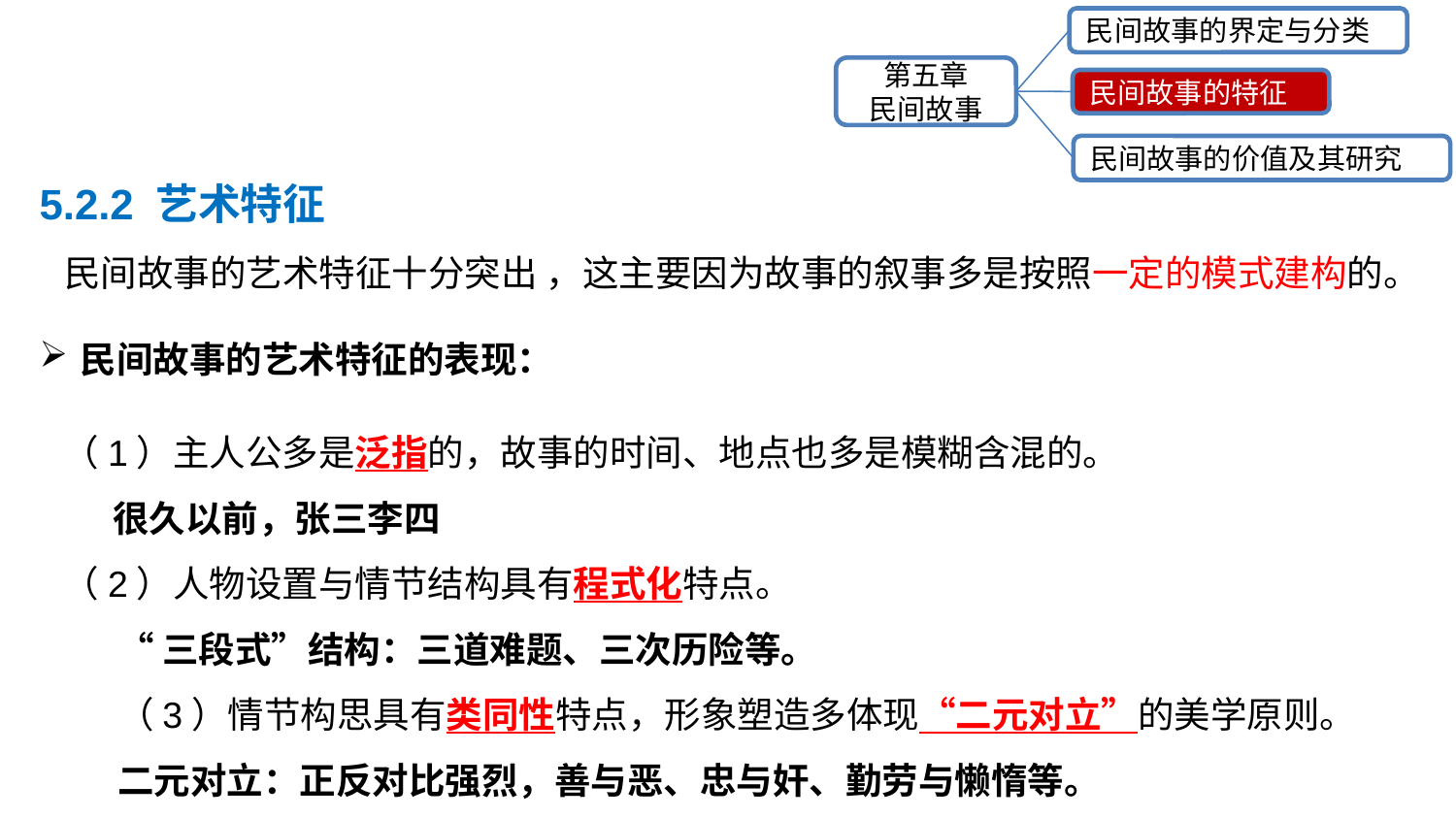

民间故事的界定与分类
第五章
民间故事
民间故事的特征
民间故事的价值及其研究
5.2.2 艺术特征
  民间故事的艺术特征十分突出 ，这主要因为故事的叙事多是按照一定的模式建构的。
民间故事的艺术特征的表现：
（1）主人公多是泛指的，故事的时间、地点也多是模糊含混的。
     很久以前，张三李四
（2）人物设置与情节结构具有程式化特点。
“三段式”结构：三道难题、三次历险等。
（3）情节构思具有类同性特点，形象塑造多体现“二元对立”的美学原则。
二元对立：正反对比强烈，善与恶、忠与奸、勤劳与懒惰等。